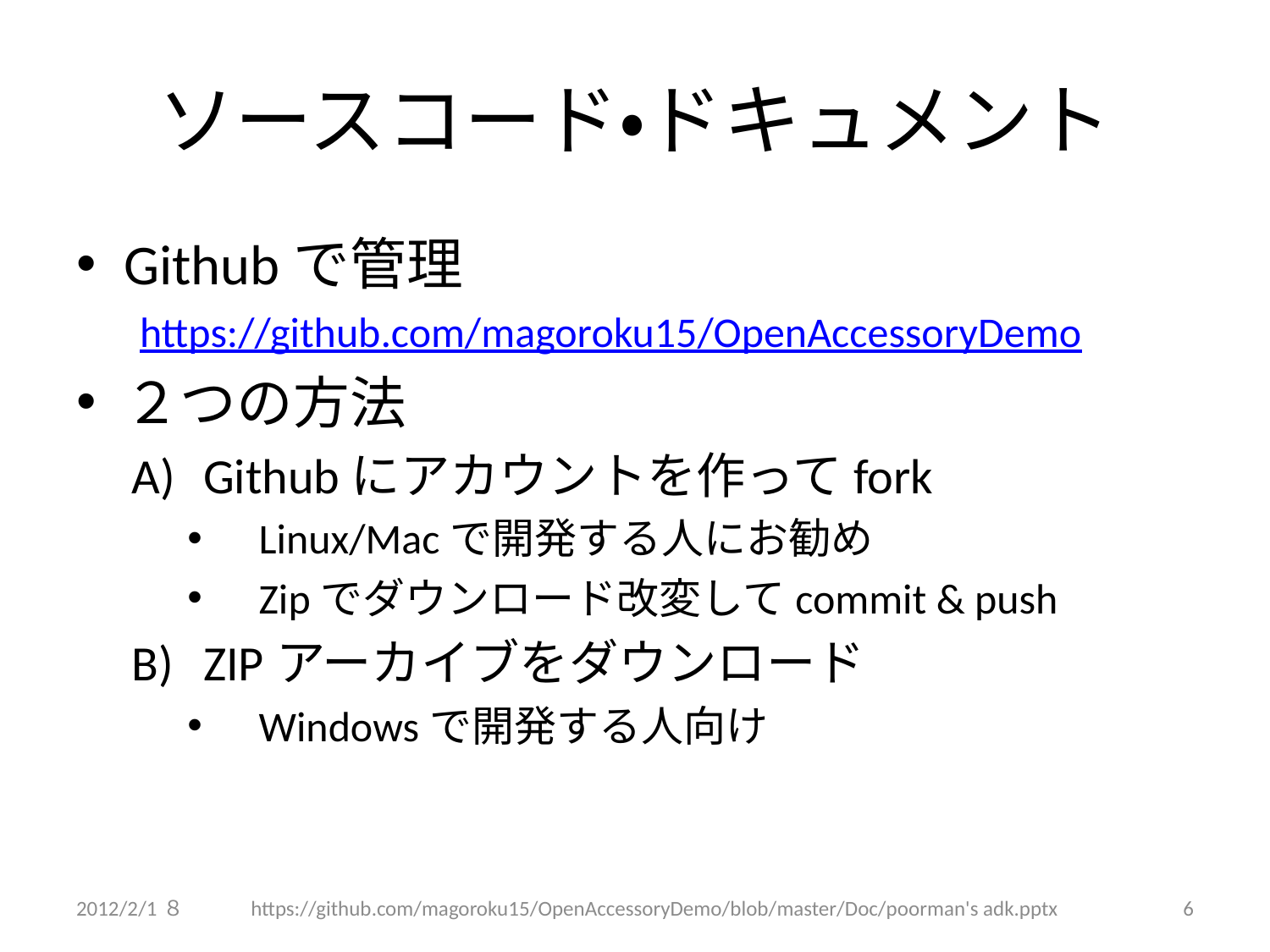

# ソースコード・ドキュメント
Githubで管理
https://github.com/magoroku15/OpenAccessoryDemo
２つの方法
Githubにアカウントを作ってfork
Linux/Macで開発する人にお勧め
Zipでダウンロード改変してcommit & push
ZIPアーカイブをダウンロード
Windowsで開発する人向け

2012/2/1８
https://github.com/magoroku15/OpenAccessoryDemo/blob/master/Doc/poorman's adk.pptx
6